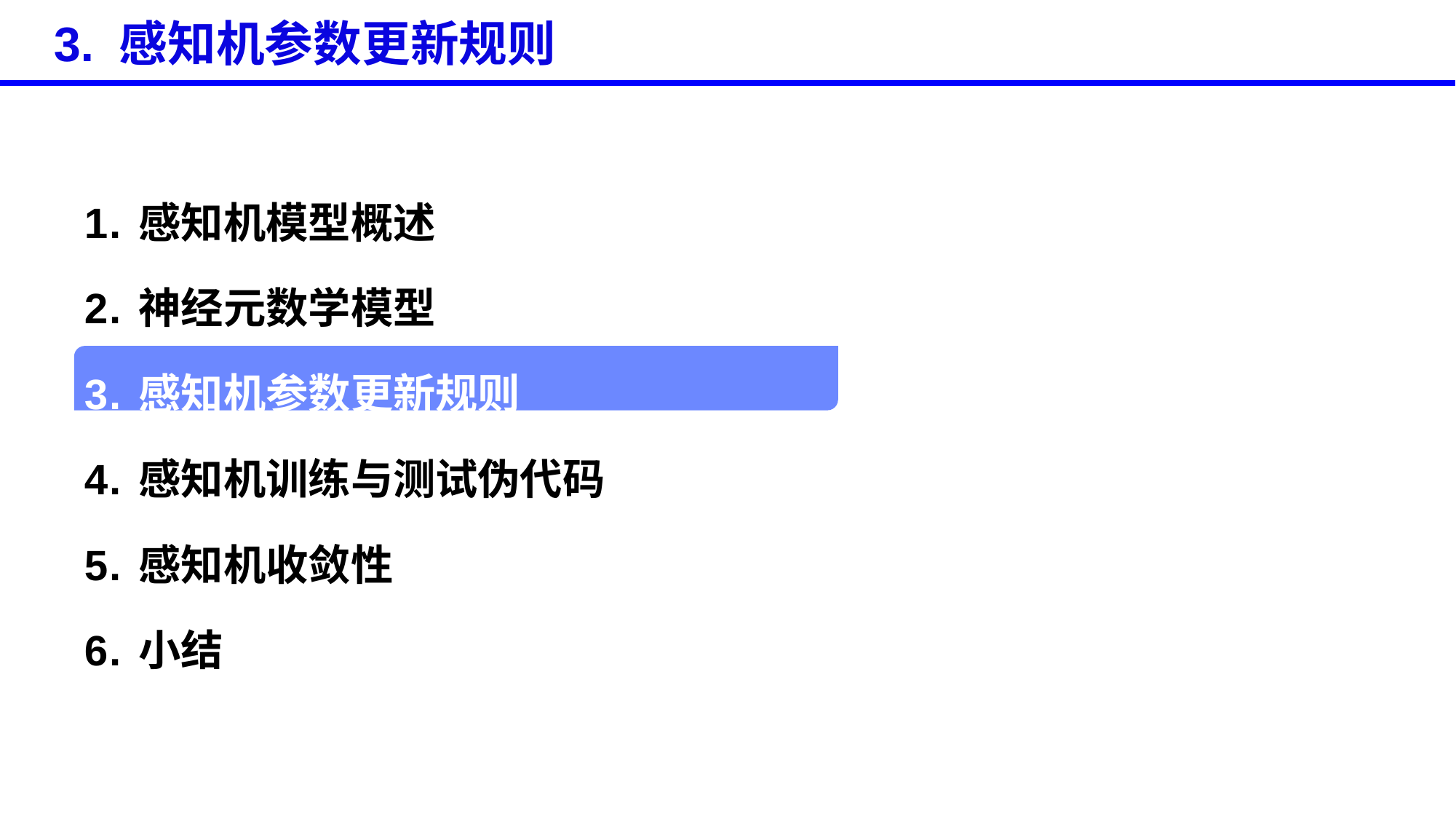

3. 感知机参数更新规则
感知机模型概述
神经元数学模型
感知机参数更新规则
感知机训练与测试伪代码
感知机收敛性
小结